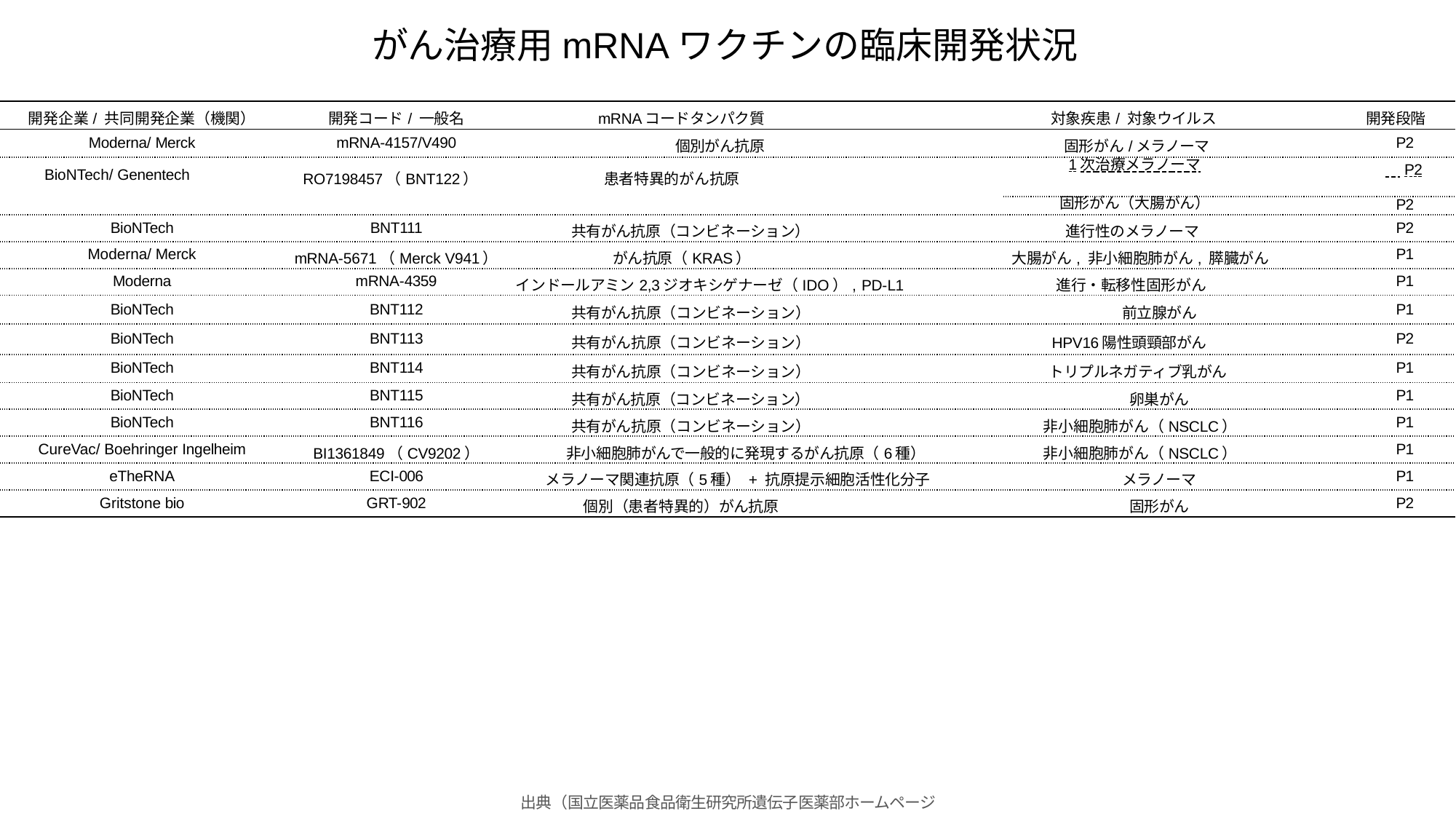

# がん治療用mRNAワクチンの臨床開発状況
| 開発企業/ 共同開発企業（機関） | 開発コード/ 一般名 | mRNAコードタンパク質 | 対象疾患/ 対象ウイルス | 開発段階 |
| --- | --- | --- | --- | --- |
| Moderna/ Merck | mRNA-4157/V490 | 個別がん抗原 | 固形がん/メラノーマ | P2 |
| BioNTech/ Genentech | RO7198457（BNT122） | 患者特異的がん抗原 | 1次治療メラノーマ | P2 |
|  |  |  | 固形がん（大腸がん） | P2 |
| BioNTech | BNT111 | 共有がん抗原（コンビネーション） | 進行性のメラノーマ | P2 |
| Moderna/ Merck | mRNA-5671（Merck V941） | がん抗原（KRAS） | 大腸がん, 非小細胞肺がん, 膵臓がん | P1 |
| Moderna | mRNA-4359 | インドールアミン2,3ジオキシゲナーゼ（IDO）, PD-L1 | 進行・転移性固形がん | P1 |
| BioNTech | BNT112 | 共有がん抗原（コンビネーション） | 前立腺がん | P1 |
| BioNTech | BNT113 | 共有がん抗原（コンビネーション） | HPV16陽性頭頸部がん | P2 |
| BioNTech | BNT114 | 共有がん抗原（コンビネーション） | トリプルネガティブ乳がん | P1 |
| BioNTech | BNT115 | 共有がん抗原（コンビネーション） | 卵巣がん | P1 |
| BioNTech | BNT116 | 共有がん抗原（コンビネーション） | 非小細胞肺がん（NSCLC） | P1 |
| CureVac/ Boehringer Ingelheim | BI1361849（CV9202） | 非小細胞肺がんで一般的に発現するがん抗原（6種） | 非小細胞肺がん（NSCLC） | P1 |
| eTheRNA | ECI-006 | メラノーマ関連抗原（5種） + 抗原提示細胞活性化分子 | メラノーマ | P1 |
| Gritstone bio | GRT-902 | 個別（患者特異的）がん抗原 | 固形がん | P2 |
出典（国立医薬品食品衛生研究所遺伝子医薬部ホームページ